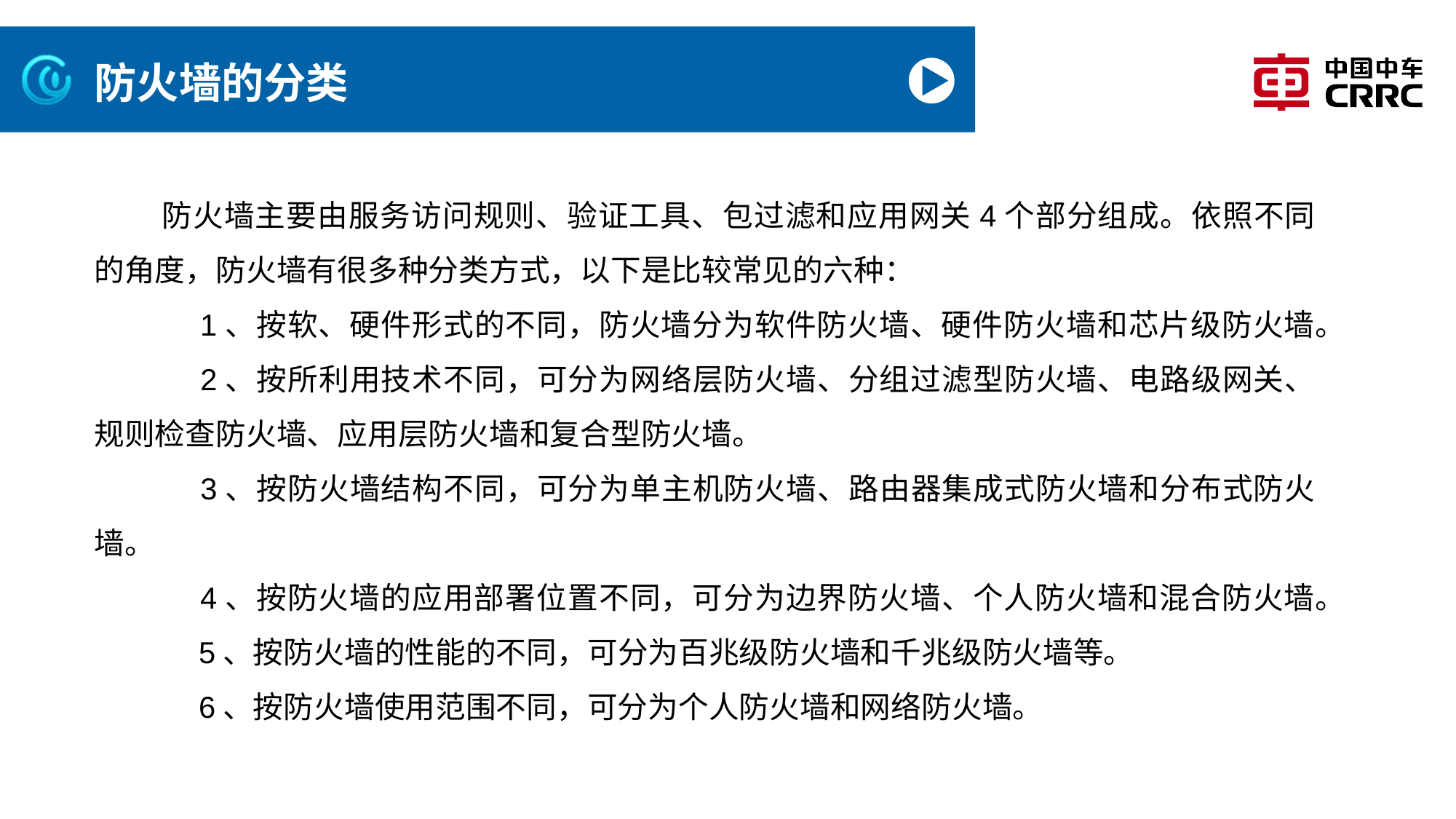

# 防火墙的分类
　防火墙主要由服务访问规则、验证工具、包过滤和应用网关4个部分组成。依照不同的角度，防火墙有很多种分类方式，以下是比较常见的六种：
　　1、按软、硬件形式的不同，防火墙分为软件防火墙、硬件防火墙和芯片级防火墙。
　　2、按所利用技术不同，可分为网络层防火墙、分组过滤型防火墙、电路级网关、规则检查防火墙、应用层防火墙和复合型防火墙。
　　3、按防火墙结构不同，可分为单主机防火墙、路由器集成式防火墙和分布式防火墙。
　　4、按防火墙的应用部署位置不同，可分为边界防火墙、个人防火墙和混合防火墙。
　　5、按防火墙的性能的不同，可分为百兆级防火墙和千兆级防火墙等。
　　6、按防火墙使用范围不同，可分为个人防火墙和网络防火墙。
6